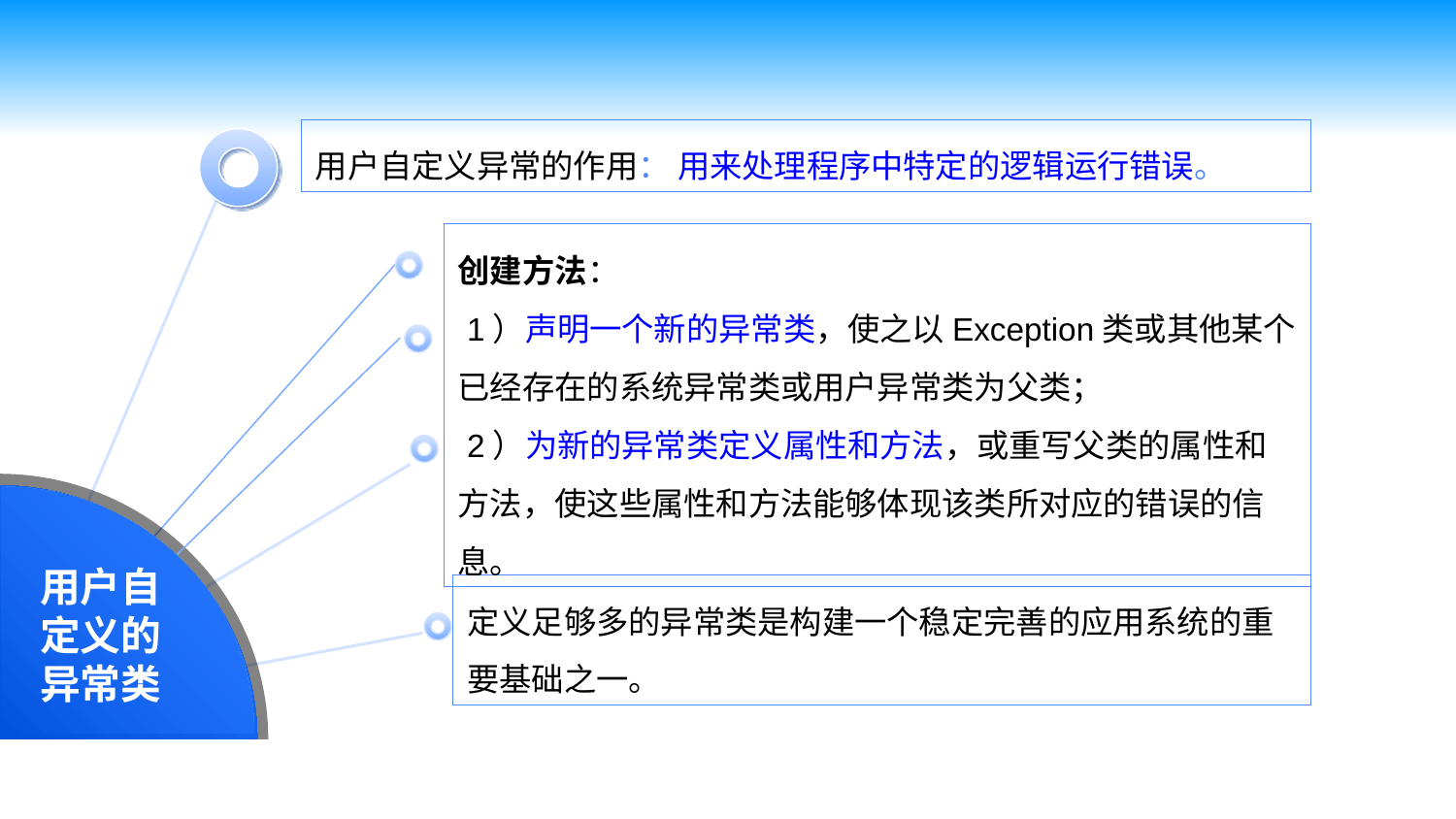

用户自定义异常的作用： 用来处理程序中特定的逻辑运行错误。

用户自定义的异常类

创建方法：
 1）声明一个新的异常类，使之以Exception类或其他某个已经存在的系统异常类或用户异常类为父类；
 2）为新的异常类定义属性和方法，或重写父类的属性和方法，使这些属性和方法能够体现该类所对应的错误的信息。
定义足够多的异常类是构建一个稳定完善的应用系统的重要基础之一。